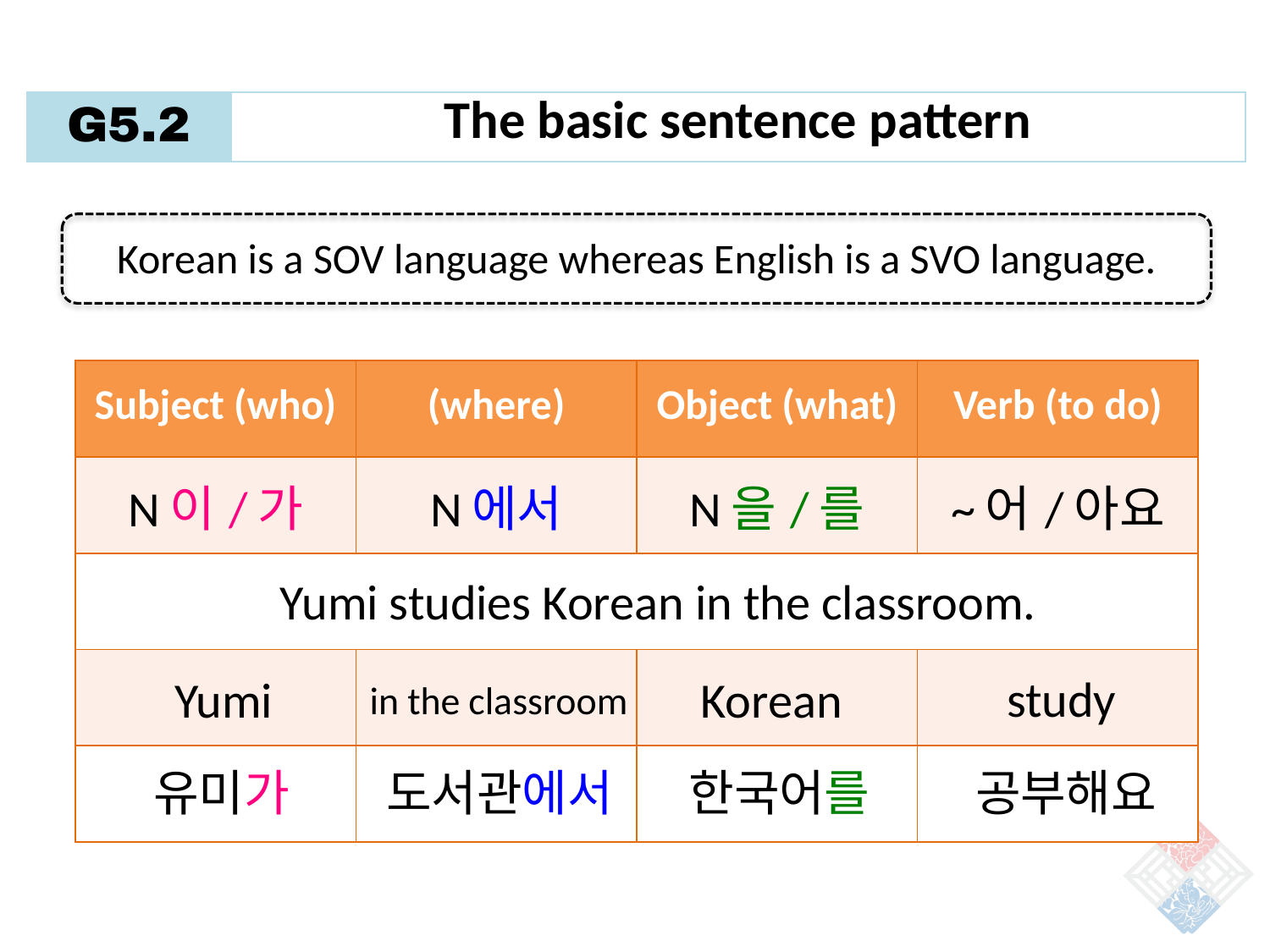

| G5.2 | The basic sentence pattern |
| --- | --- |

Korean is a SOV language whereas English is a SVO language.
| Subject (who) | (where) | Object (what) | Verb (to do) |
| --- | --- | --- | --- |
| N이/가 | N에서 | N을/를 | ~어/아요 |
|  |  |  |  |
|  |  |  |  |
|  |  |  |  |
Yumi studies Korean in the classroom.
study
Yumi
Korean
in the classroom
유미가
도서관에서
한국어를
공부해요